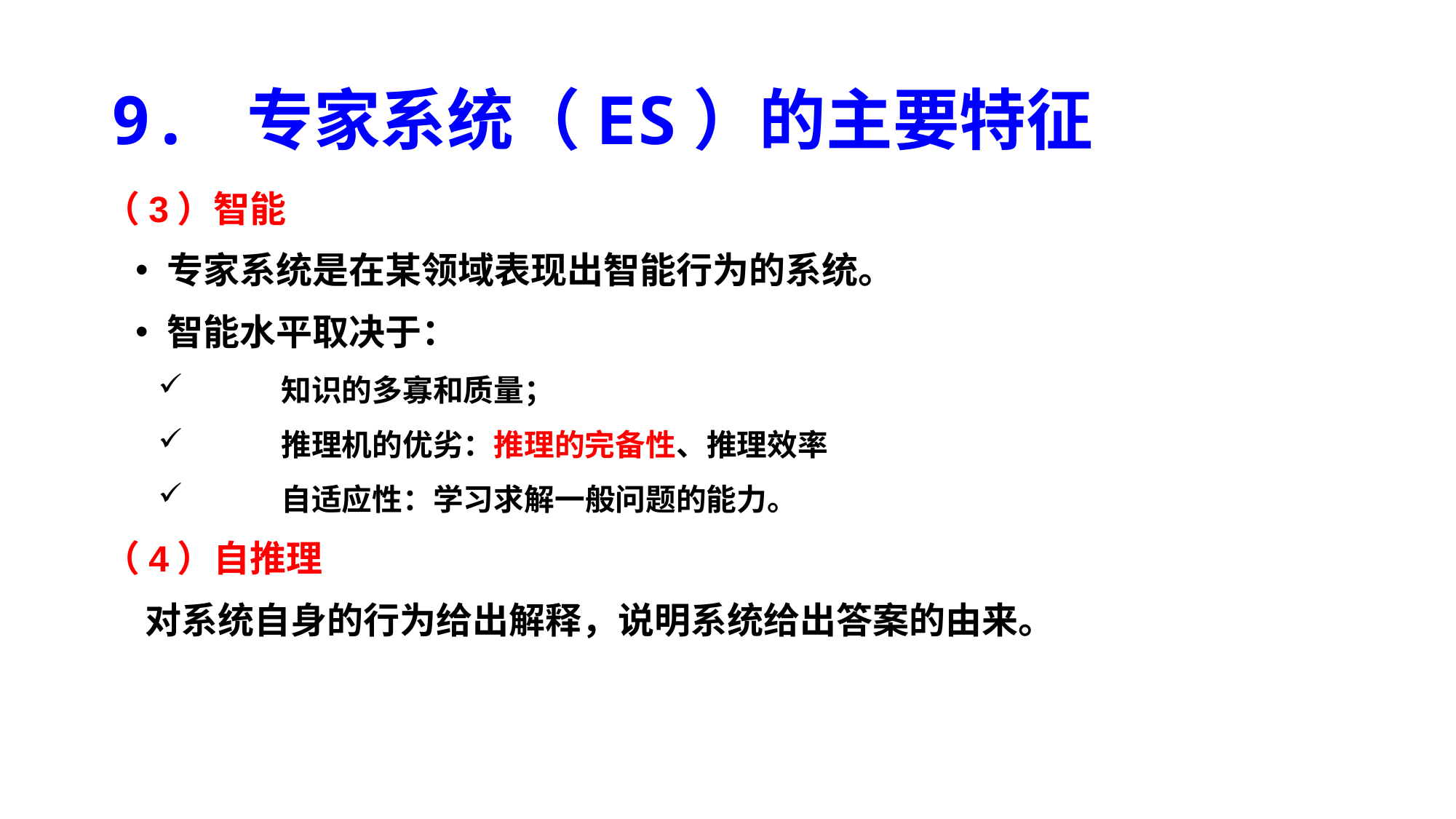

# 9. 专家系统（ES）的主要特征

（3）智能
专家系统是在某领域表现出智能行为的系统。
智能水平取决于：
	知识的多寡和质量；
	推理机的优劣：推理的完备性、推理效率
	自适应性：学习求解一般问题的能力。
（4）自推理
    对系统自身的行为给出解释，说明系统给出答案的由来。